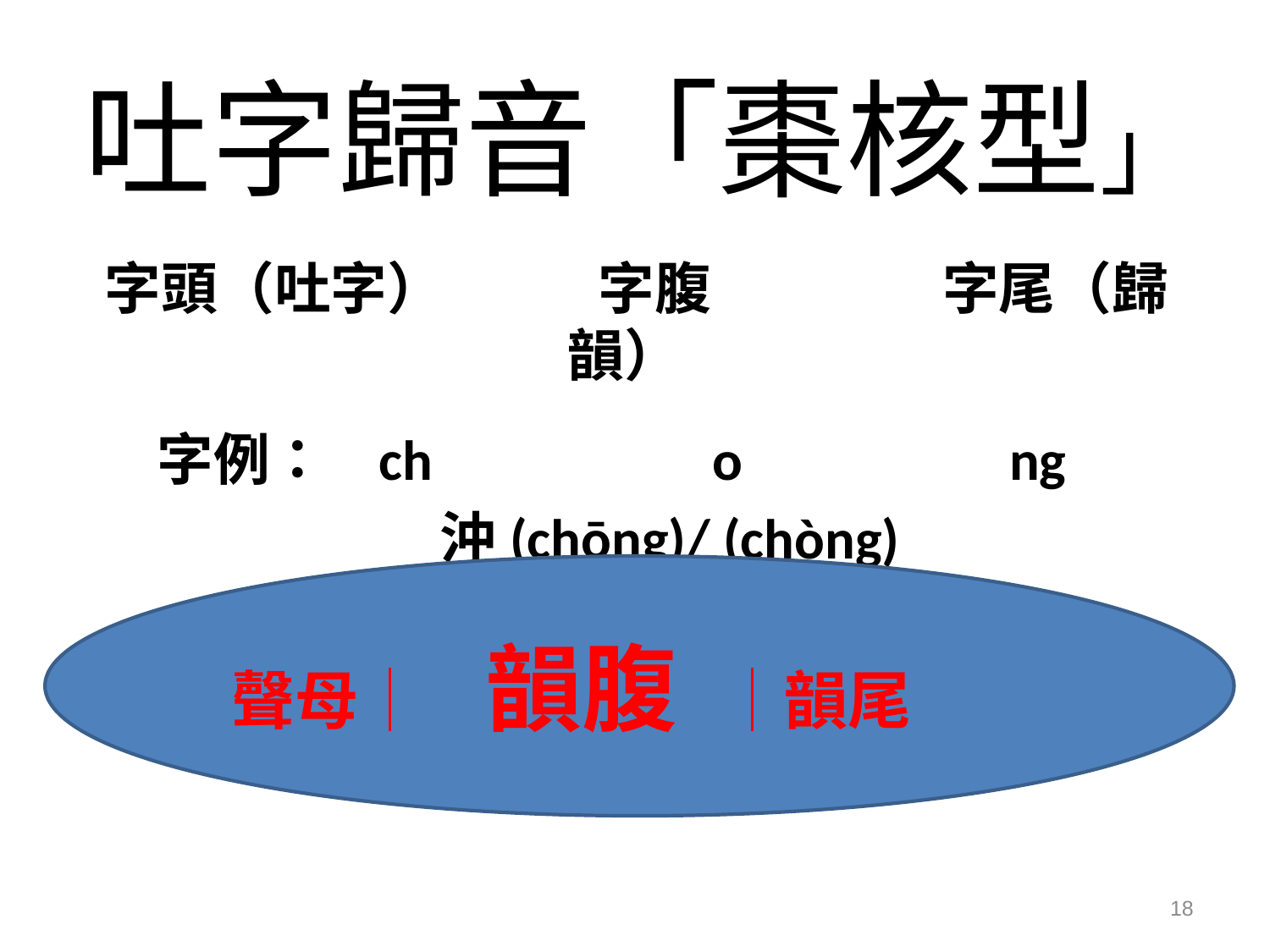

# 吐字歸音「棗核型」
 字頭（吐字）            字腹                  字尾（歸韻）

字例：   ch                      o                     ng
       沖(chōng)/ (chòng)
聲母│   韻腹  │韻尾
18